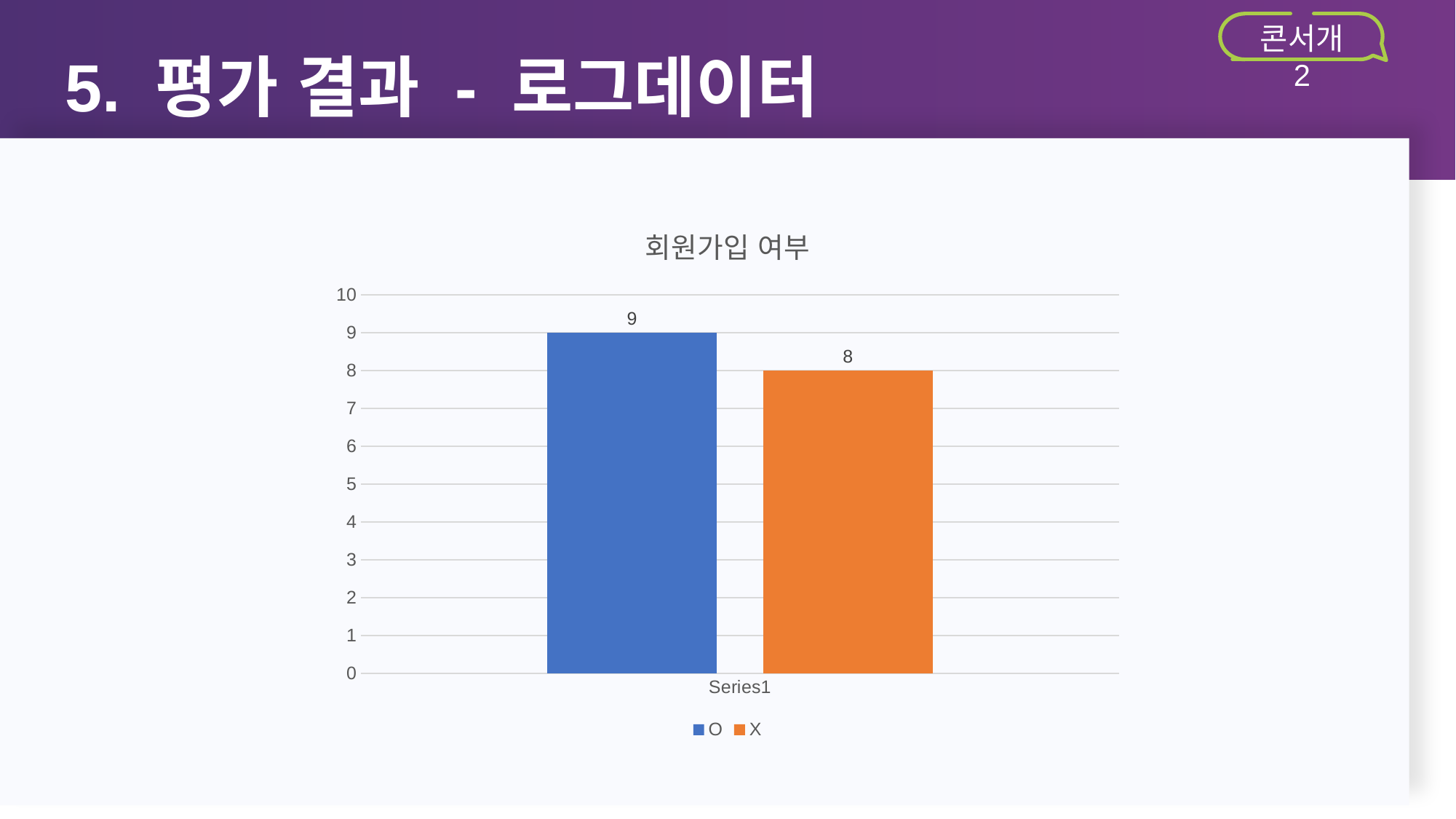

5. 평가 결과 - 로그데이터

콘서개 2

### Chart: 회원가입 여부

| Category | O | X |
|---|---|---|
|  | 9.0 | 8.0 |